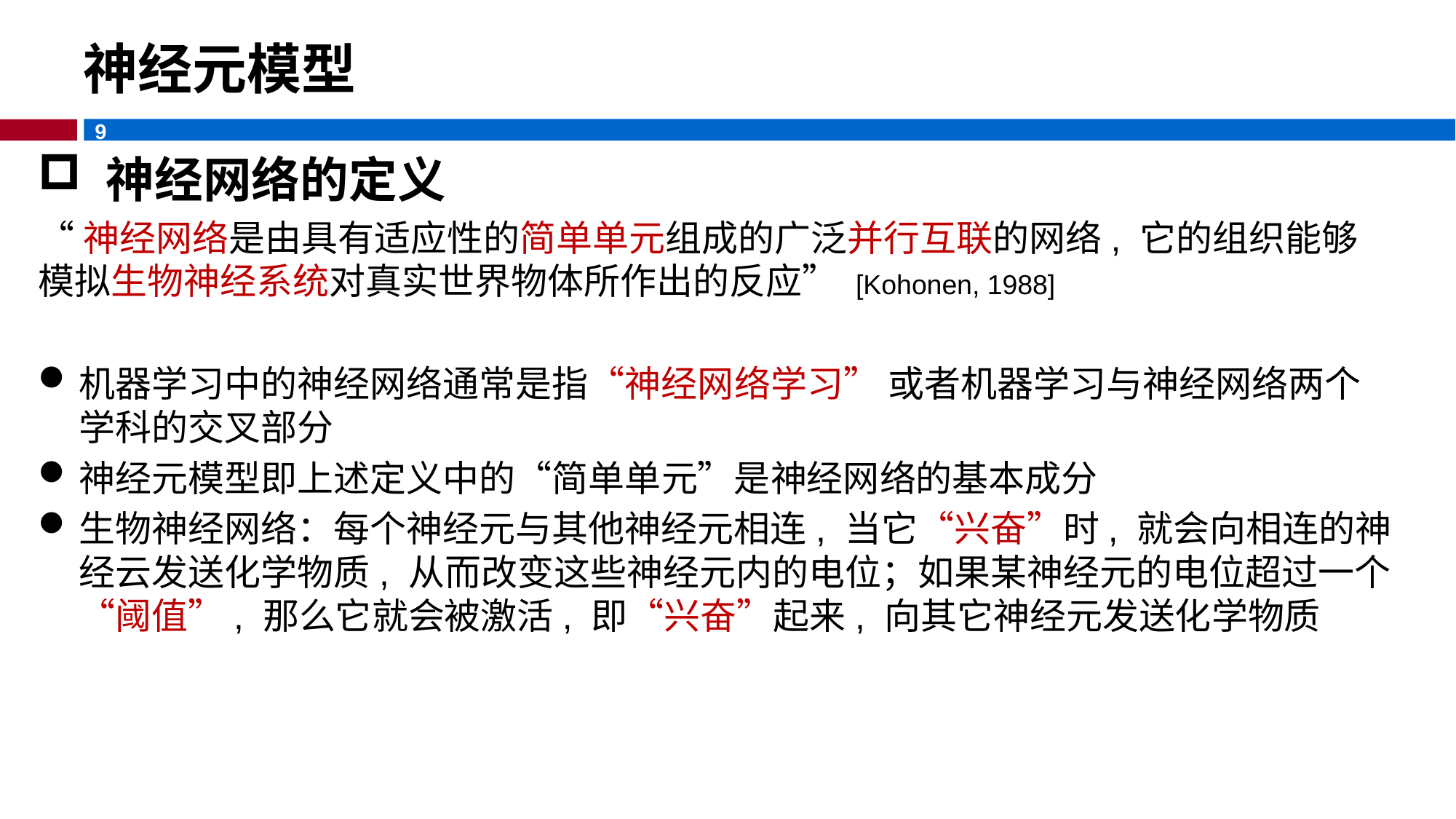

# 神经元模型
 神经网络的定义
“神经网络是由具有适应性的简单单元组成的广泛并行互联的网络, 它的组织能够模拟生物神经系统对真实世界物体所作出的反应” [Kohonen, 1988]

机器学习中的神经网络通常是指“神经网络学习” 或者机器学习与神经网络两个学科的交叉部分
神经元模型即上述定义中的“简单单元”是神经网络的基本成分
生物神经网络：每个神经元与其他神经元相连, 当它“兴奋”时, 就会向相连的神经云发送化学物质, 从而改变这些神经元内的电位；如果某神经元的电位超过一个“阈值”, 那么它就会被激活, 即“兴奋”起来, 向其它神经元发送化学物质